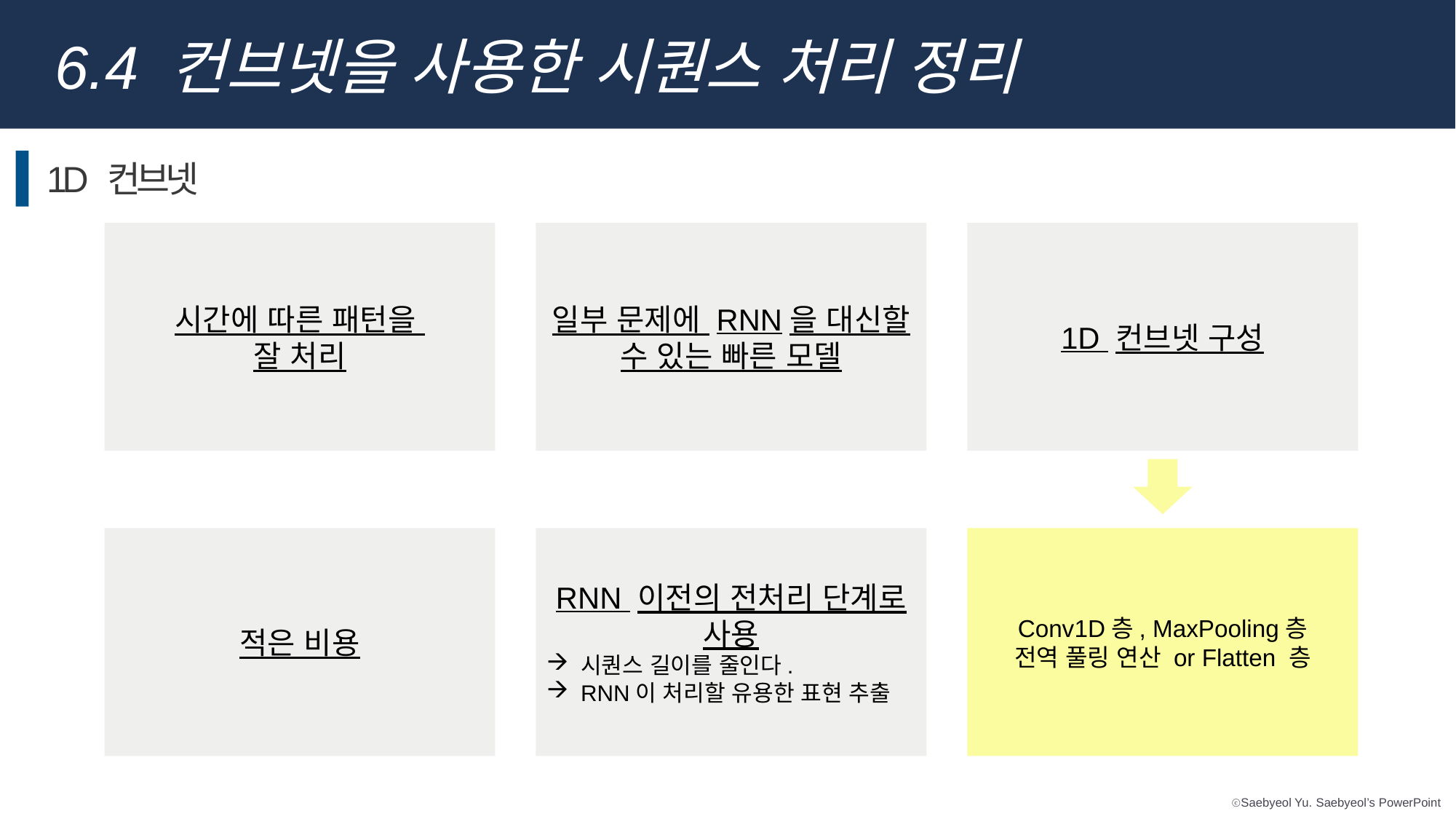

6.4 컨브넷을 사용한 시퀀스 처리 정리

1D 컨브넷

시간에 따른 패턴을
잘 처리
일부 문제에 RNN을 대신할 수 있는 빠른 모델
1D 컨브넷 구성

적은 비용
RNN 이전의 전처리 단계로 사용
시퀀스 길이를 줄인다.
RNN이 처리할 유용한 표현 추출
Conv1D층, MaxPooling층
전역 풀링 연산 or Flatten 층